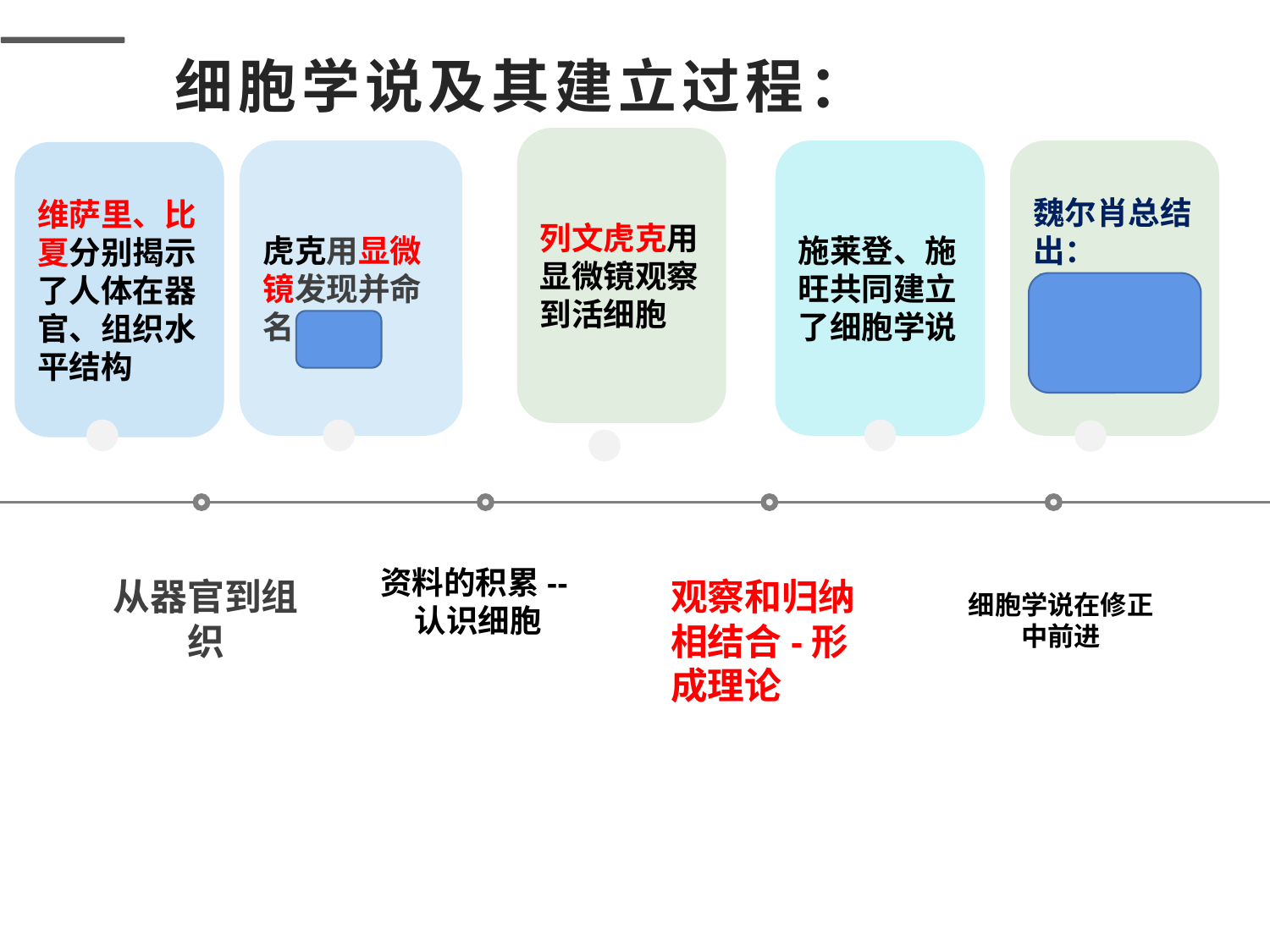

# 细胞学说及其建立过程：

列文虎克用显微镜观察到活细胞
虎克用显微镜发现并命名细胞。
施莱登、施旺共同建立了细胞学说
魏尔肖总结出：
细胞通过分裂产生新细胞
维萨里、比夏分别揭示了人体在器官、组织水平结构

资料的积累--认识细胞
从器官到组织
观察和归纳相结合-形成理论
细胞学说在修正中前进